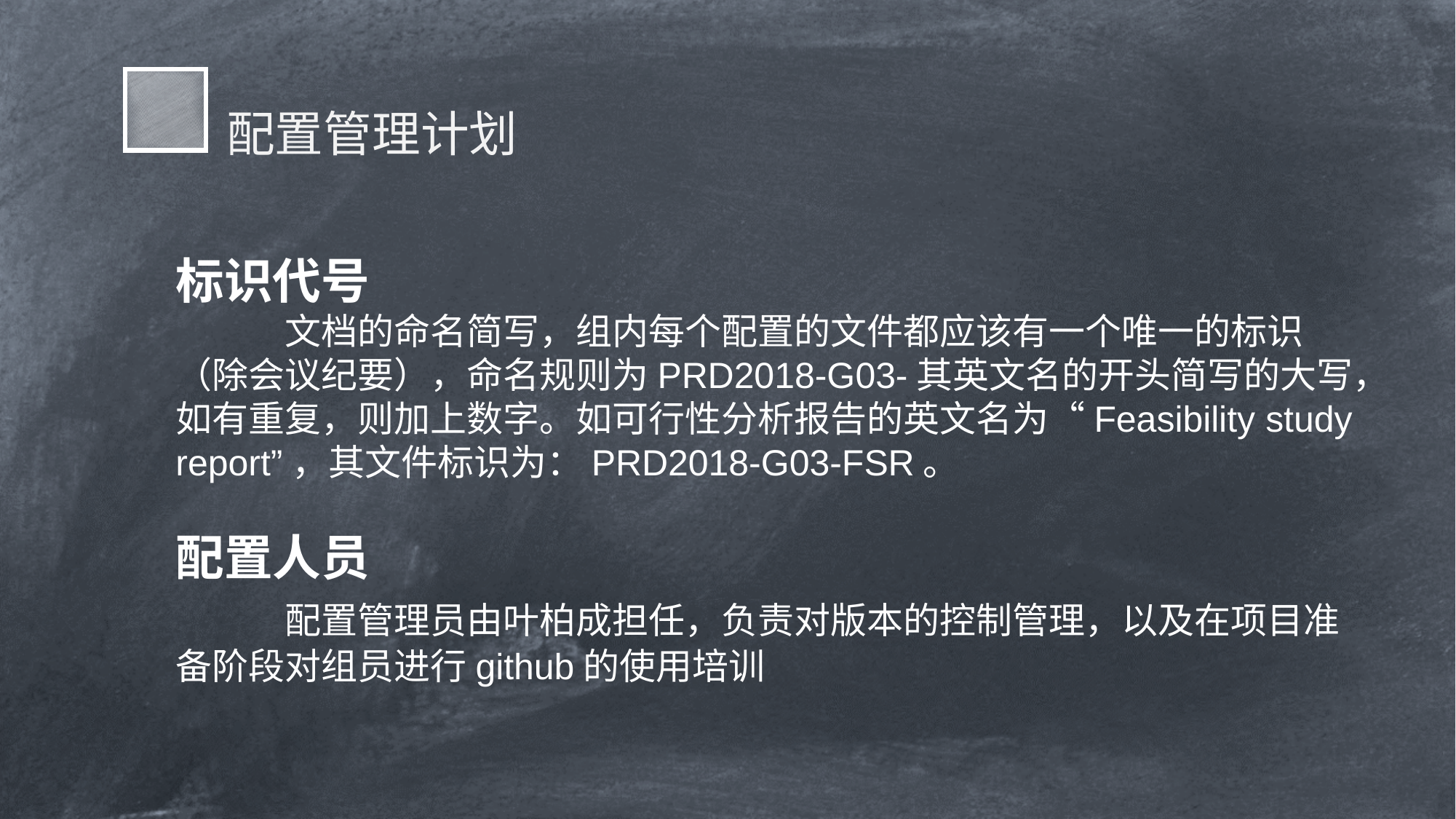

配置管理计划

标识代号
	文档的命名简写，组内每个配置的文件都应该有一个唯一的标识（除会议纪要），命名规则为PRD2018-G03-其英文名的开头简写的大写，如有重复，则加上数字。如可行性分析报告的英文名为“Feasibility study report”，其文件标识为：PRD2018-G03-FSR。

配置人员
	配置管理员由叶柏成担任，负责对版本的控制管理，以及在项目准备阶段对组员进行github的使用培训